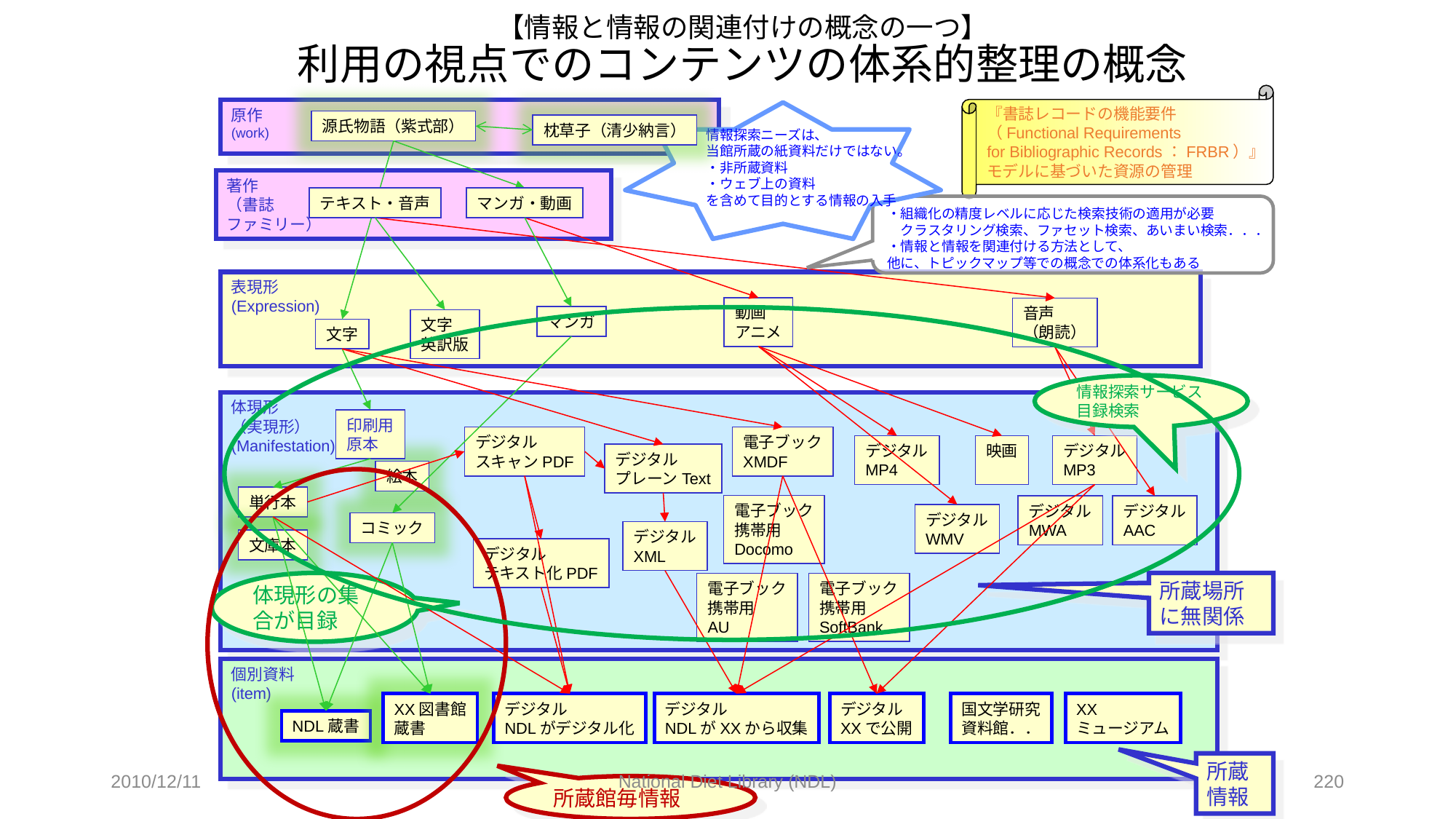

# 【情報と情報の関連付けの概念の一つ】 利用の視点でのコンテンツの体系的整理の概念
『書誌レコードの機能要件
（Functional Requirements
for Bibliographic Records：FRBR）』
モデルに基づいた資源の管理
原作
(work)
情報探索ニーズは、
当館所蔵の紙資料だけではない。
・非所蔵資料
・ウェブ上の資料
を含めて目的とする情報の入手
源氏物語（紫式部）
枕草子（清少納言）
著作
（書誌
ファミリー）
テキスト・音声
マンガ・動画
・組織化の精度レベルに応じた検索技術の適用が必要
　クラスタリング検索、ファセット検索、あいまい検索．．．
・情報と情報を関連付ける方法として、
他に、トピックマップ等での概念での体系化もある

表現形
(Expression)

動画
アニメ
音声
（朗読）
マンガ

文字
英訳版
文字
情報探索サービス
目録検索
体現形
（実現形）
(Manifestation)

印刷用
原本
デジタル
スキャンPDF
電子ブック
XMDF
デジタル
MP4
映画

デジタル
MP3
デジタル
プレーンText
絵本

単行本
電子ブック
携帯用
Docomo
デジタル
MWA
デジタル
AAC
デジタル
WMV
コミック
デジタル
XML
文庫本
デジタル
テキスト化PDF
体現形の集合が目録
電子ブック
携帯用
AU
電子ブック
携帯用
SoftBank
所蔵場所に無関係
個別資料
(item)

XX図書館
蔵書
デジタル
NDLがデジタル化
デジタル
NDLがXXから収集
デジタル
XXで公開
国文学研究
資料館．．
XX
ミュージアム
NDL蔵書
所蔵情報
2010/12/11
National Diet Library (NDL)
220
所蔵館毎情報